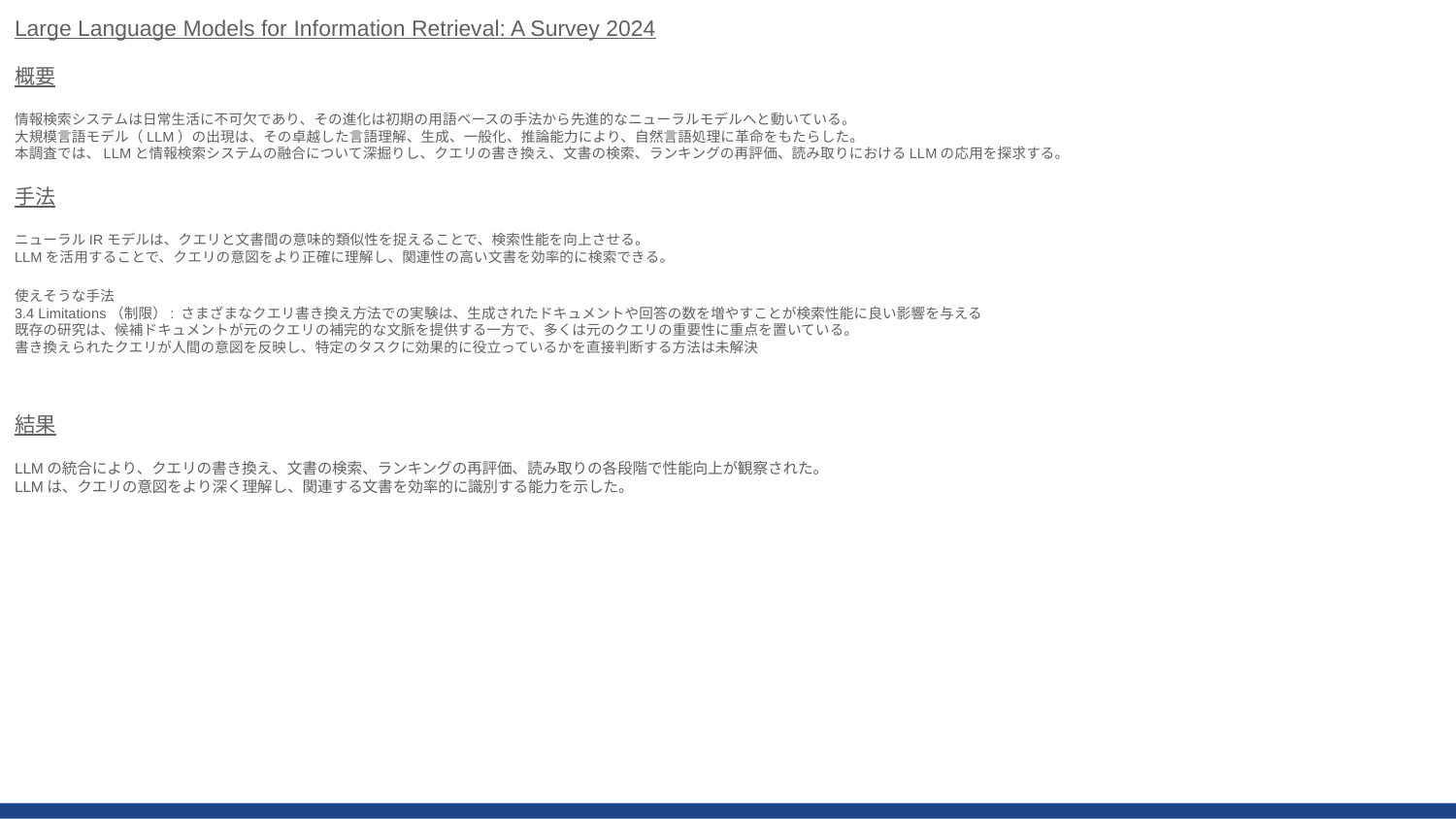

Large Language Models for Information Retrieval: A Survey 2024
概要
情報検索システムは日常生活に不可欠であり、その進化は初期の用語ベースの手法から先進的なニューラルモデルへと動いている。
大規模言語モデル（LLM）の出現は、その卓越した言語理解、生成、一般化、推論能力により、自然言語処理に革命をもたらした。
本調査では、LLMと情報検索システムの融合について深掘りし、クエリの書き換え、文書の検索、ランキングの再評価、読み取りにおけるLLMの応用を探求する。
手法
ニューラルIRモデルは、クエリと文書間の意味的類似性を捉えることで、検索性能を向上させる。
LLMを活用することで、クエリの意図をより正確に理解し、関連性の高い文書を効率的に検索できる。
使えそうな手法
3.4 Limitations（制限）: さまざまなクエリ書き換え方法での実験は、生成されたドキュメントや回答の数を増やすことが検索性能に良い影響を与える
既存の研究は、候補ドキュメントが元のクエリの補完的な文脈を提供する一方で、多くは元のクエリの重要性に重点を置いている。
書き換えられたクエリが人間の意図を反映し、特定のタスクに効果的に役立っているかを直接判断する方法は未解決
結果
LLMの統合により、クエリの書き換え、文書の検索、ランキングの再評価、読み取りの各段階で性能向上が観察された。
LLMは、クエリの意図をより深く理解し、関連する文書を効率的に識別する能力を示した。